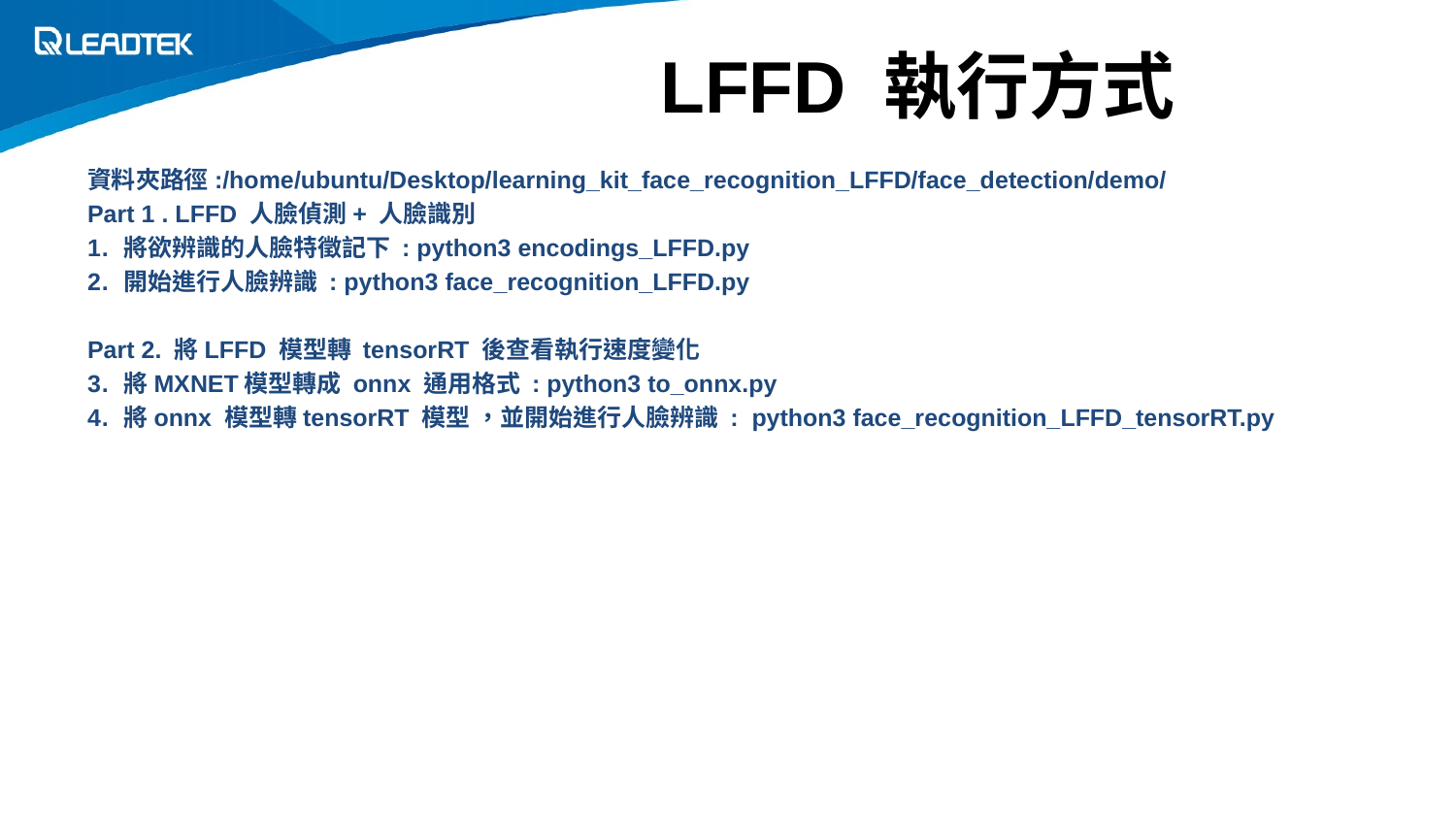

# LFFD 執行方式
資料夾路徑:/home/ubuntu/Desktop/learning_kit_face_recognition_LFFD/face_detection/demo/
Part 1 . LFFD 人臉偵測+ 人臉識別
將欲辨識的人臉特徵記下 : python3 encodings_LFFD.py
開始進行人臉辨識 : python3 face_recognition_LFFD.py

Part 2. 將LFFD 模型轉 tensorRT 後查看執行速度變化
將MXNET模型轉成 onnx 通用格式 : python3 to_onnx.py
將onnx 模型轉tensorRT 模型 ，並開始進行人臉辨識 :  python3 face_recognition_LFFD_tensorRT.py